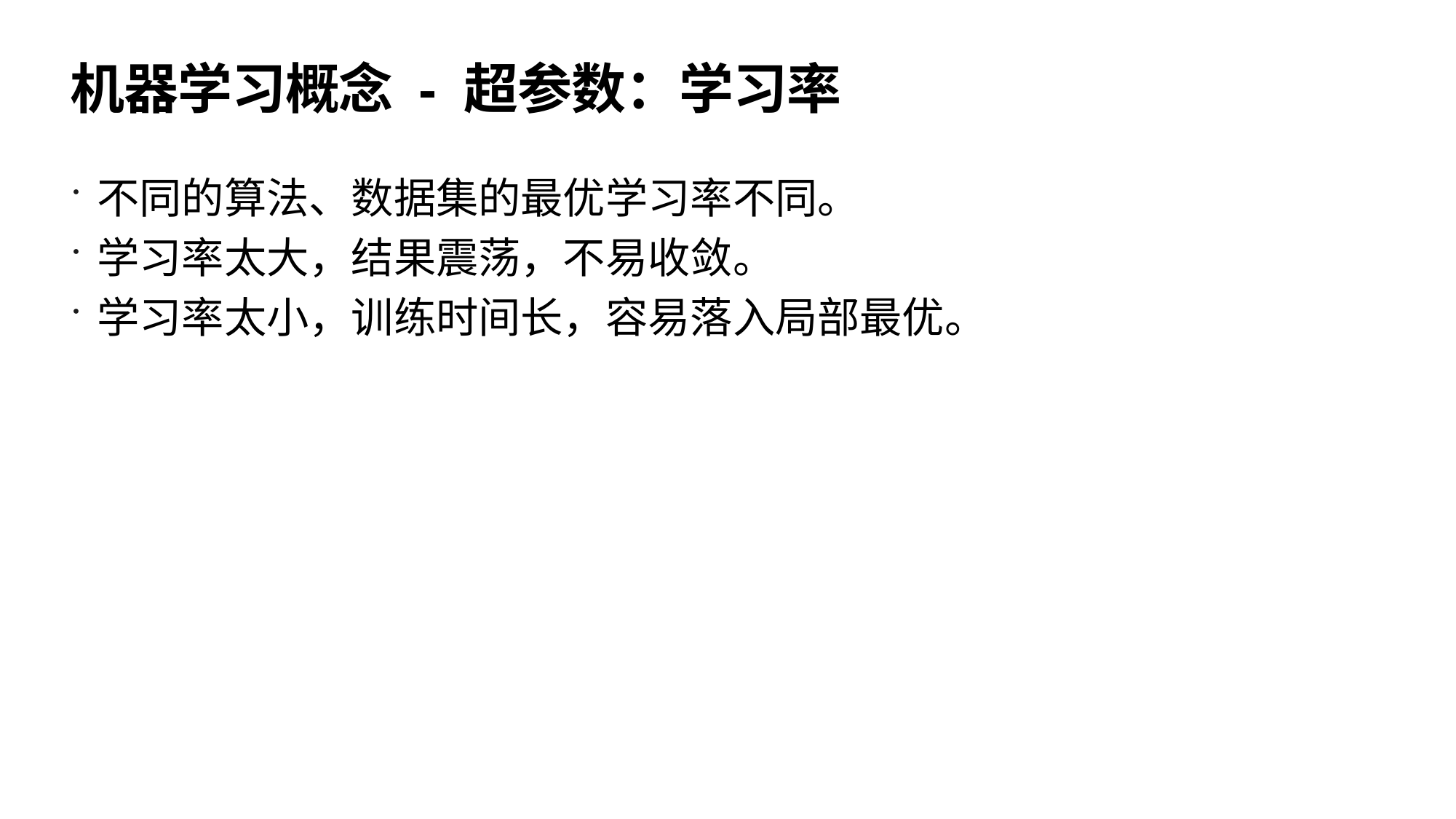

# 机器学习概念 - 超参数：学习率
不同的算法、数据集的最优学习率不同。
学习率太大，结果震荡，不易收敛。
学习率太小，训练时间长，容易落入局部最优。